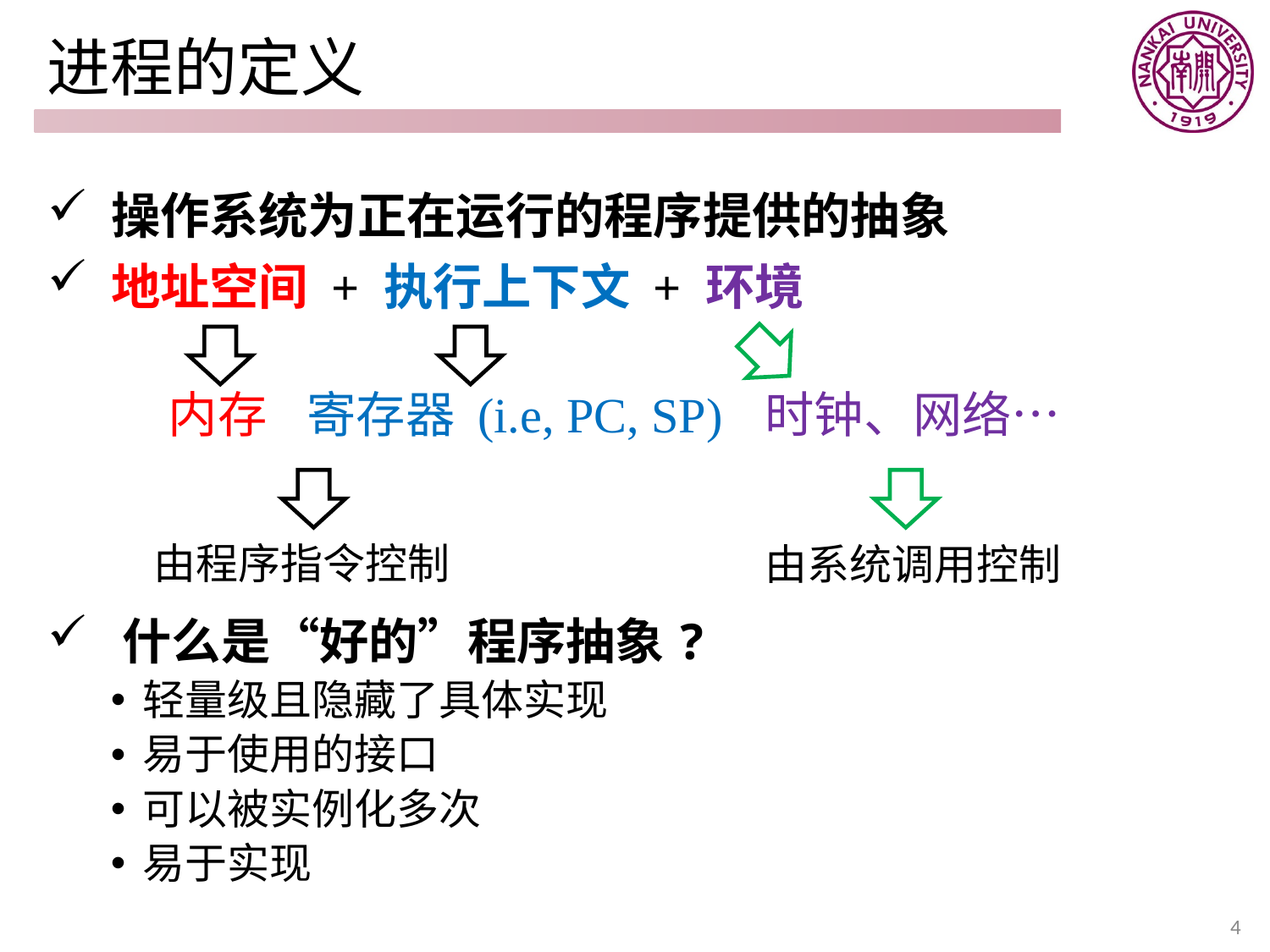

# 进程的定义
 操作系统为正在运行的程序提供的抽象
 地址空间 + 执行上下文 + 环境

  什么是“好的”程序抽象?
轻量级且隐藏了具体实现
易于使用的接口
可以被实例化多次
易于实现

时钟、网络…

内存

寄存器 (i.e, PC, SP)

由程序指令控制

由系统调用控制
4